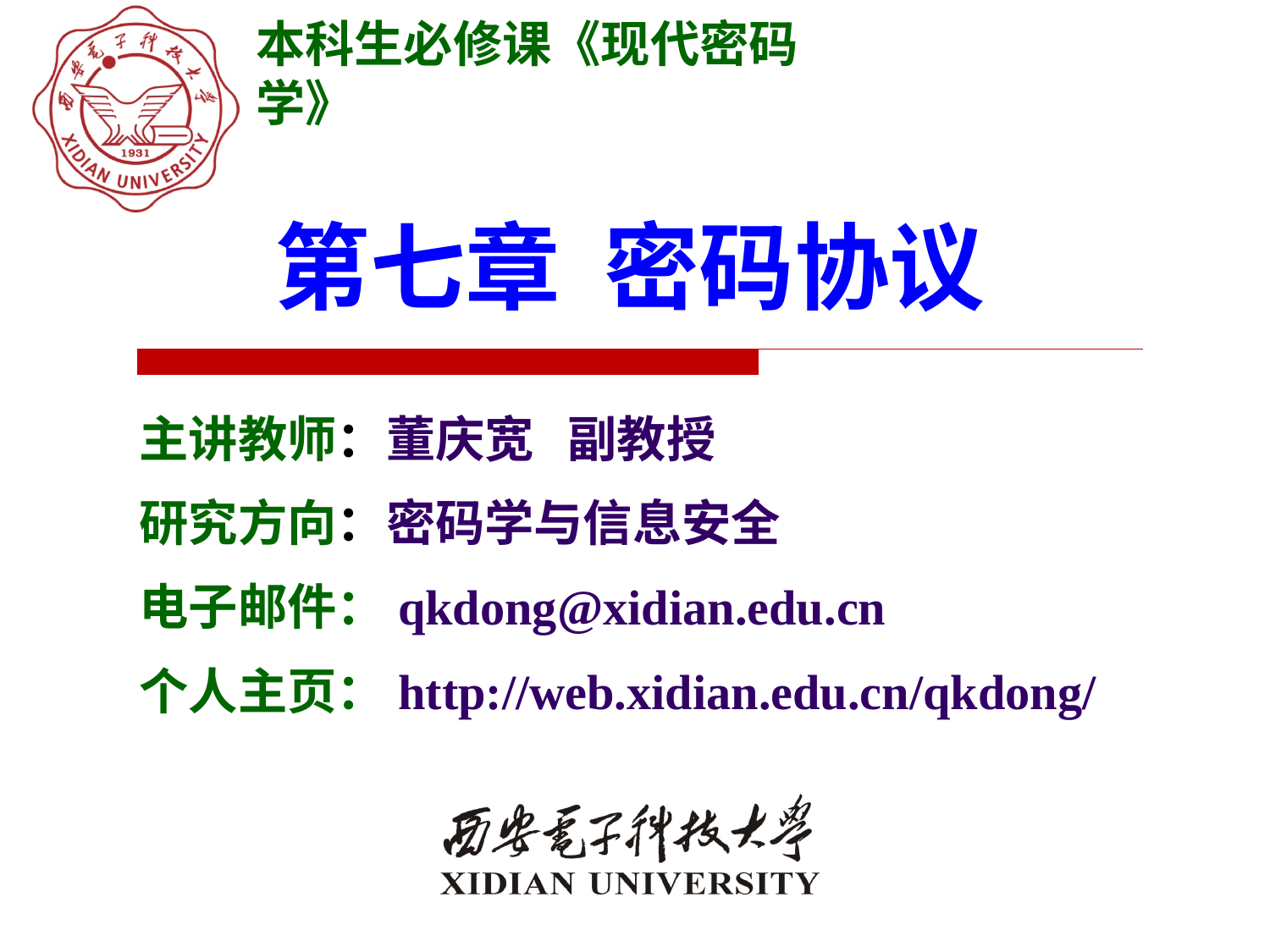

本科生必修课《现代密码学》
第七章  密码协议
主讲教师：董庆宽   副教授
研究方向：密码学与信息安全
电子邮件：qkdong@xidian.edu.cn
个人主页：http://web.xidian.edu.cn/qkdong/